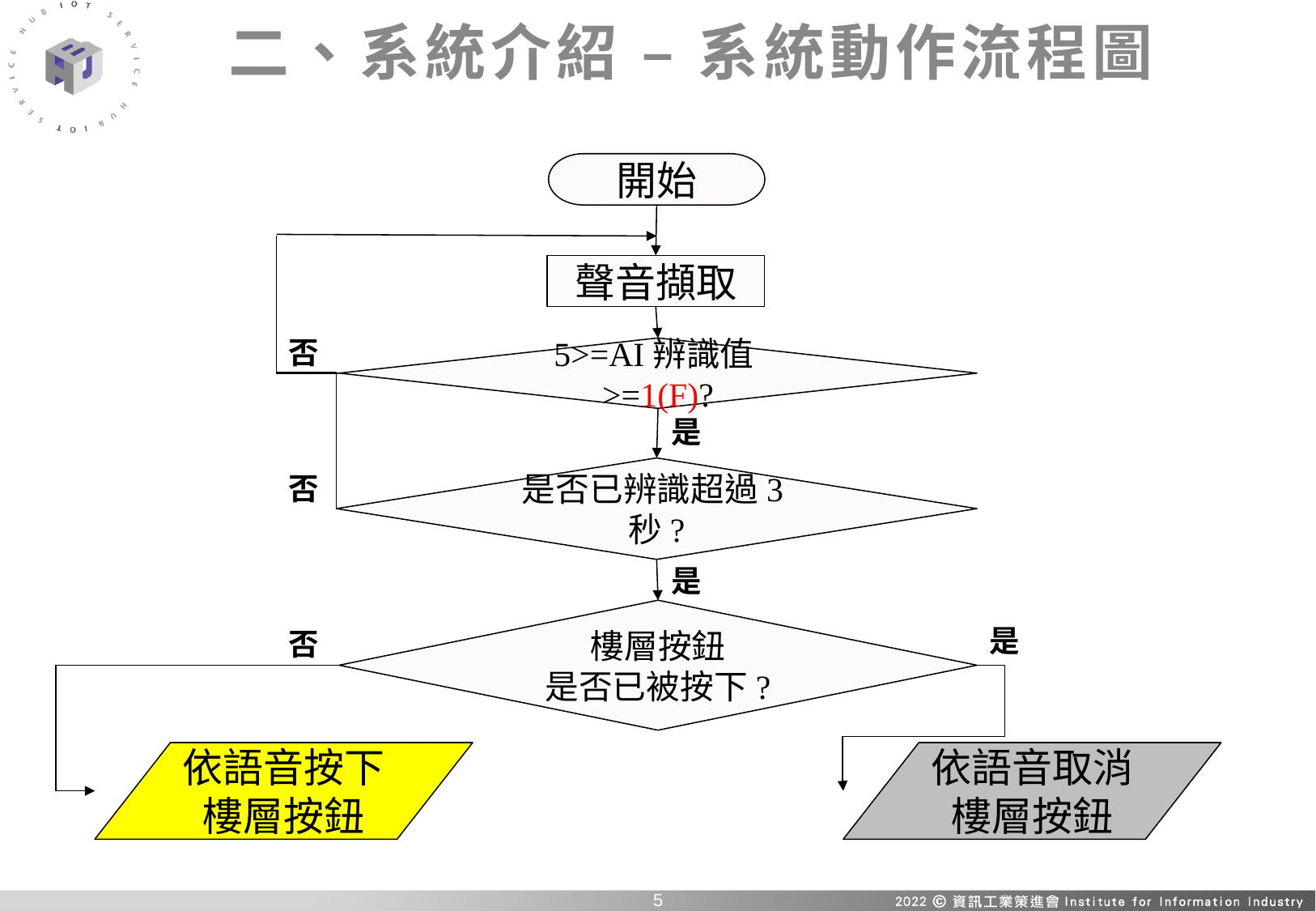

# 二、系統介紹 – 系統動作流程圖
開始
聲音擷取
否
5>=AI辨識值>=1(F)?
是
是否已辨識超過3秒?
否
是
樓層按鈕
是否已被按下?
是
否
依語音按下樓層按鈕
依語音取消樓層按鈕
5